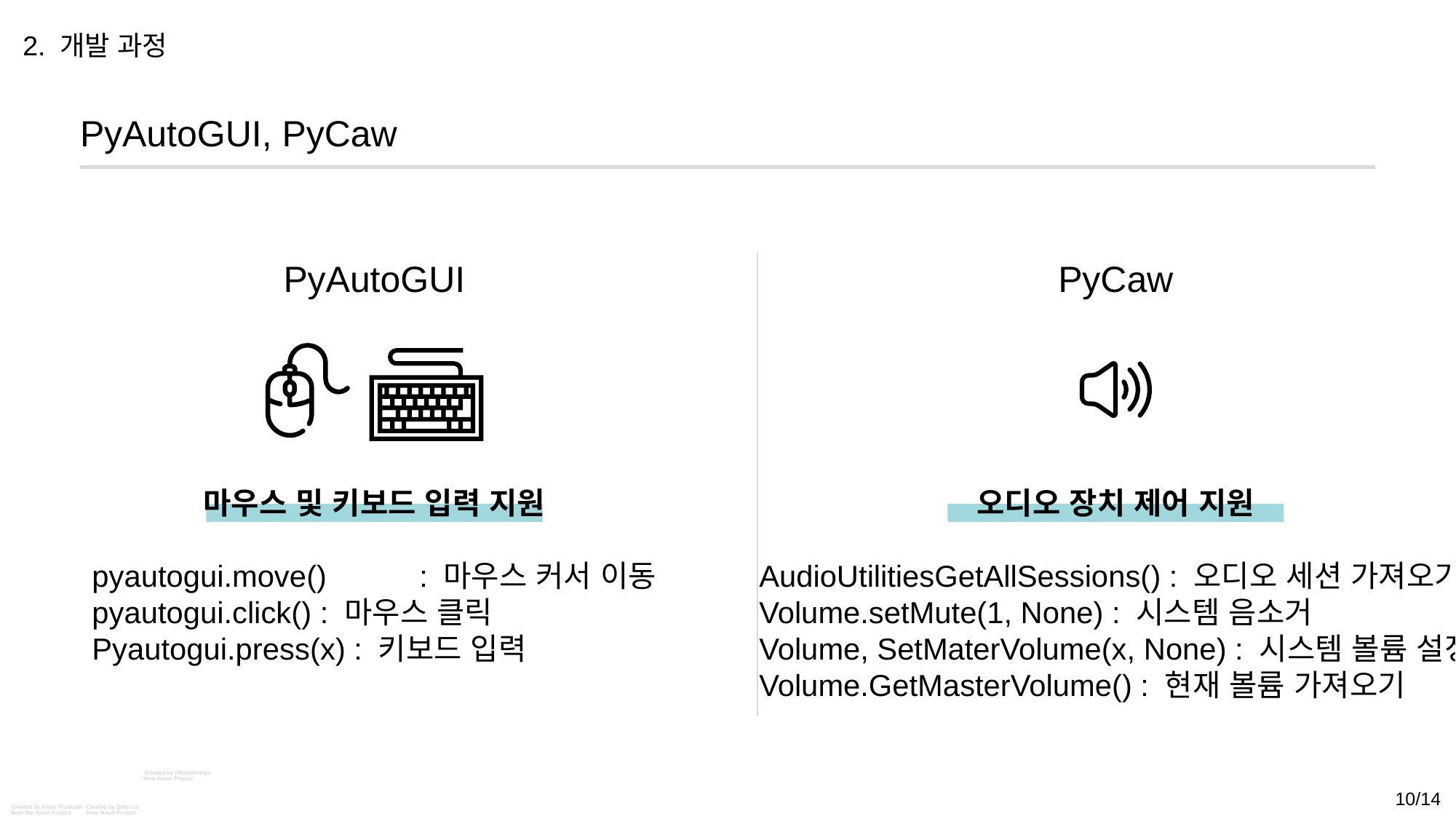

2. 개발 과정
PyAutoGUI, PyCaw
PyAutoGUI
PyCaw

마우스 및 키보드 입력 지원

pyautogui.move()	: 마우스 커서 이동
pyautogui.click() : 마우스 클릭
Pyautogui.press(x) : 키보드 입력
오디오 장치 제어 지원

AudioUtilitiesGetAllSessions() : 오디오 세션 가져오기
Volume.setMute(1, None) : 시스템 음소거
Volume, SetMaterVolume(x, None) : 시스템 볼륨 설정
Volume.GetMasterVolume() : 현재 볼륨 가져오기

Created by iOktavDesign
from Noun Project
10/14
Created by Icons Producer
Created by Selot Lo
from the Noun Project
from Noun Project